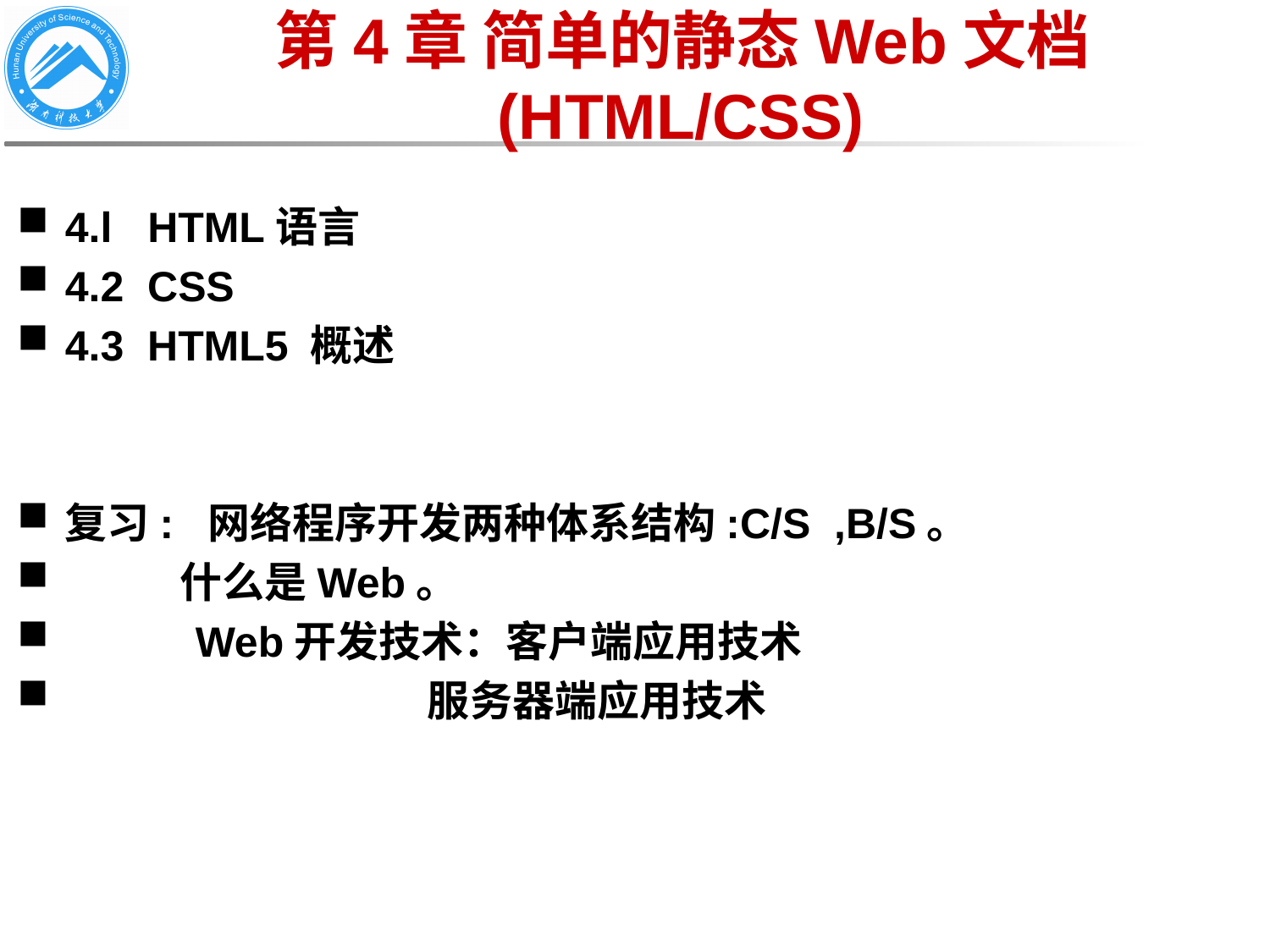

# 第4章 简单的静态Web文档(HTML/CSS)
4.l   HTML语言
4.2  CSS
4.3  HTML5 概述

复习:  网络程序开发两种体系结构:C/S  ,B/S。
           什么是Web。
           Web开发技术：客户端应用技术
                                     服务器端应用技术